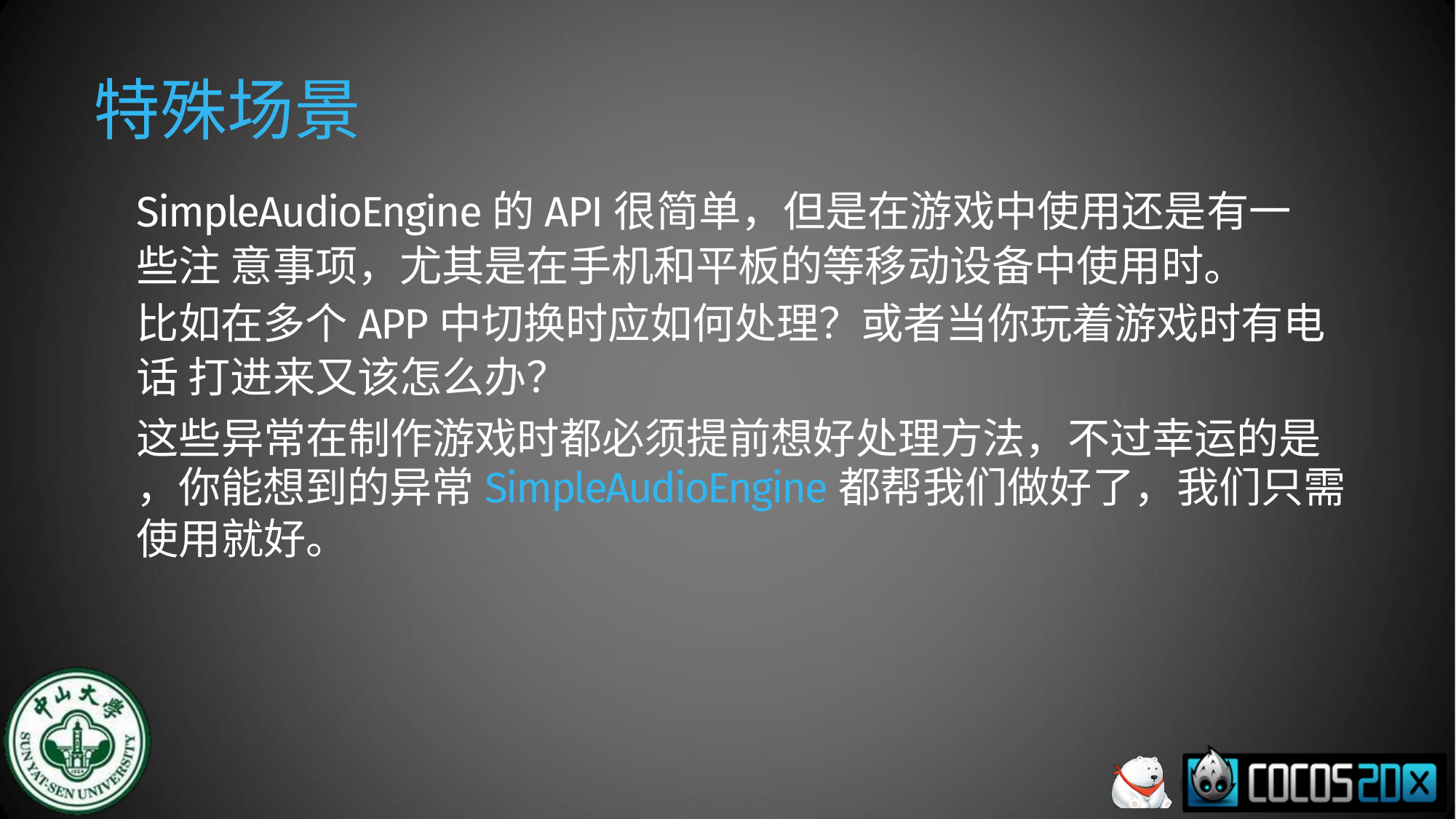

# 特殊场景
SimpleAudioEngine的API很简单，但是在游戏中使用还是有一些注 意事项，尤其是在手机和平板的等移动设备中使用时。
比如在多个APP中切换时应如何处理？或者当你玩着游戏时有电话 打进来又该怎么办？
这些异常在制作游戏时都必须提前想好处理方法，不过幸运的是
，你能想到的异常SimpleAudioEngine都帮我们做好了，我们只需
使用就好。